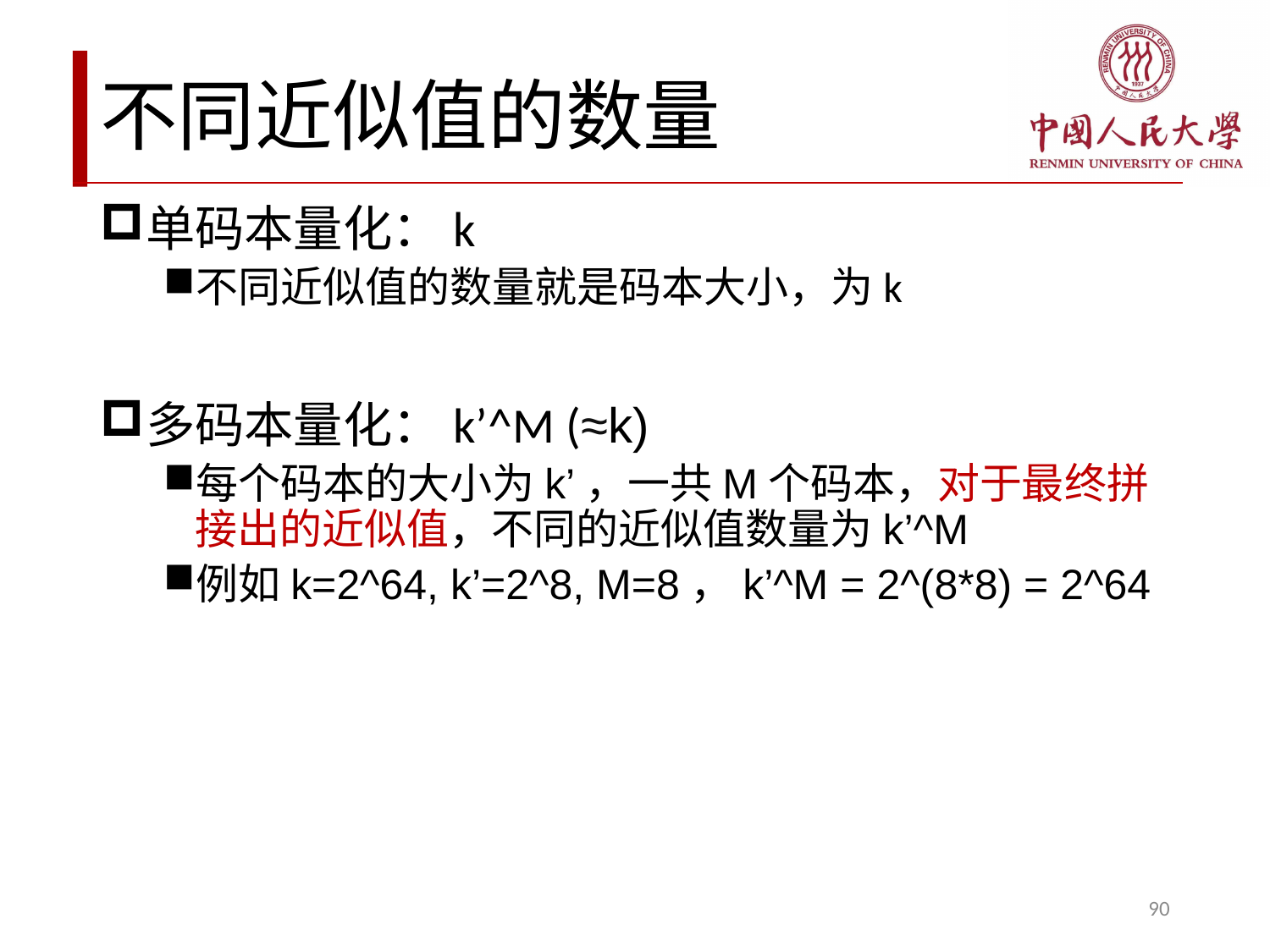

# 不同近似值的数量
单码本量化：k
不同近似值的数量就是码本大小，为k

多码本量化：k’^M (≈k)
每个码本的大小为k’，一共M个码本，对于最终拼接出的近似值，不同的近似值数量为k’^M
例如k=2^64, k’=2^8, M=8，k’^M = 2^(8*8) = 2^64

90